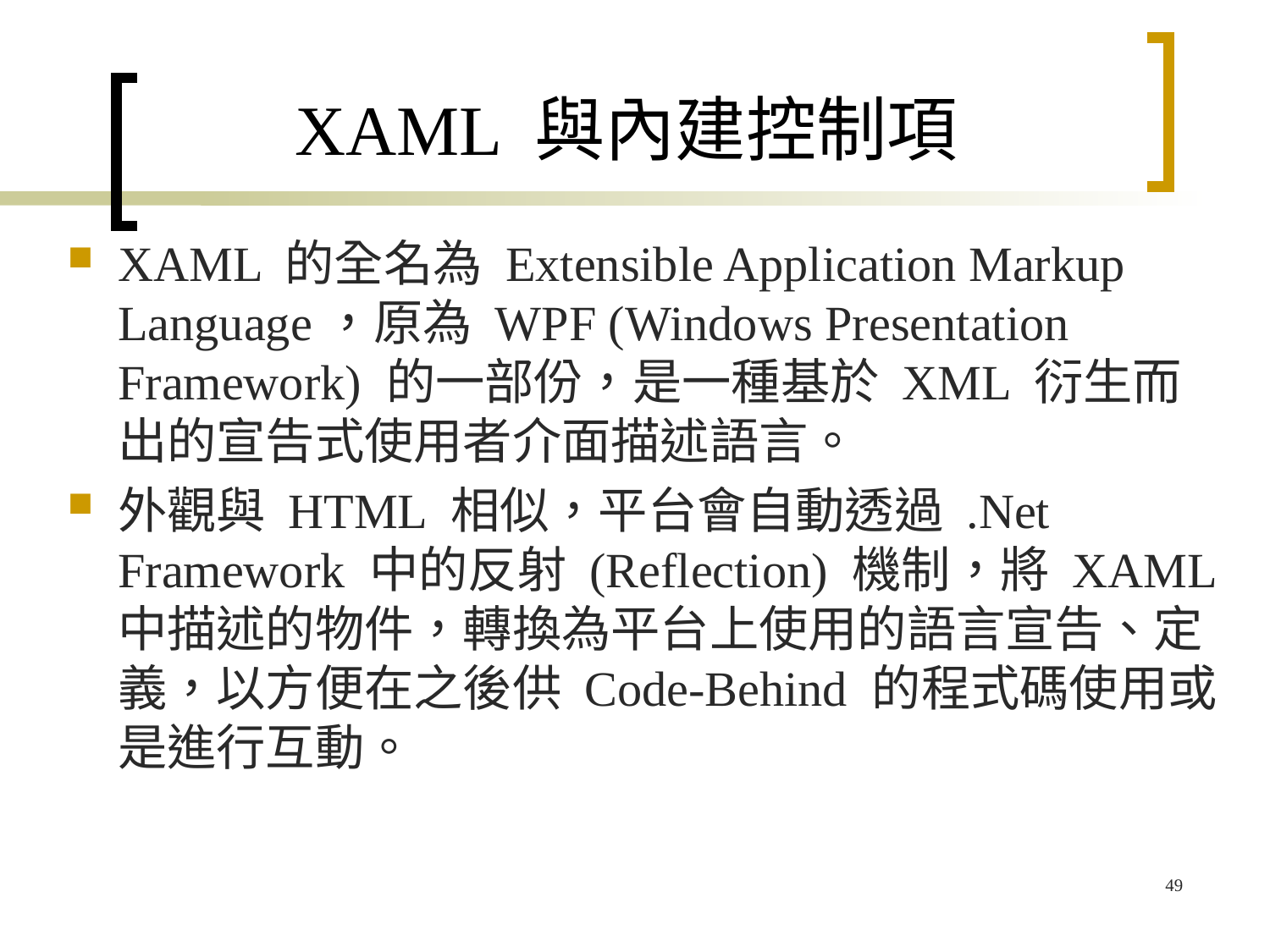

# XAML 與內建控制項
XAML 的全名為 Extensible Application Markup Language，原為 WPF (Windows Presentation Framework) 的一部份，是一種基於 XML 衍生而出的宣告式使用者介面描述語言。
外觀與 HTML 相似，平台會自動透過 .Net Framework 中的反射 (Reflection) 機制，將 XAML 中描述的物件，轉換為平台上使用的語言宣告、定義，以方便在之後供 Code-Behind 的程式碼使用或是進行互動。
49